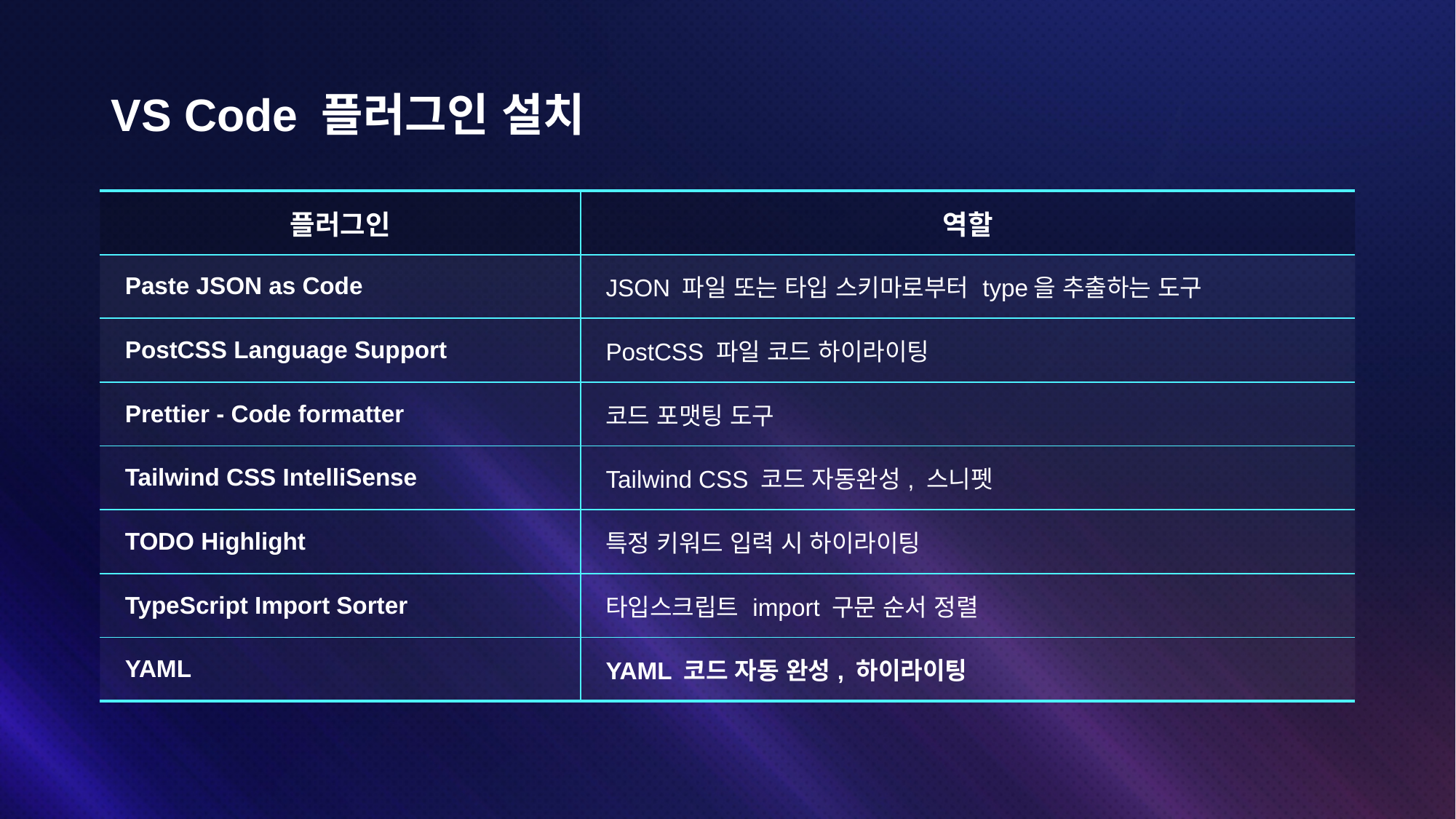

# VS Code 플러그인 설치
| 플러그인 | 역할 |
| --- | --- |
| Paste JSON as Code | JSON 파일 또는 타입 스키마로부터 type을 추출하는 도구 |
| PostCSS Language Support | PostCSS 파일 코드 하이라이팅 |
| Prettier - Code formatter | 코드 포맷팅 도구 |
| Tailwind CSS IntelliSense | Tailwind CSS 코드 자동완성, 스니펫 |
| TODO Highlight | 특정 키워드 입력 시 하이라이팅 |
| TypeScript Import Sorter | 타입스크립트 import 구문 순서 정렬 |
| YAML | YAML 코드 자동 완성, 하이라이팅 |